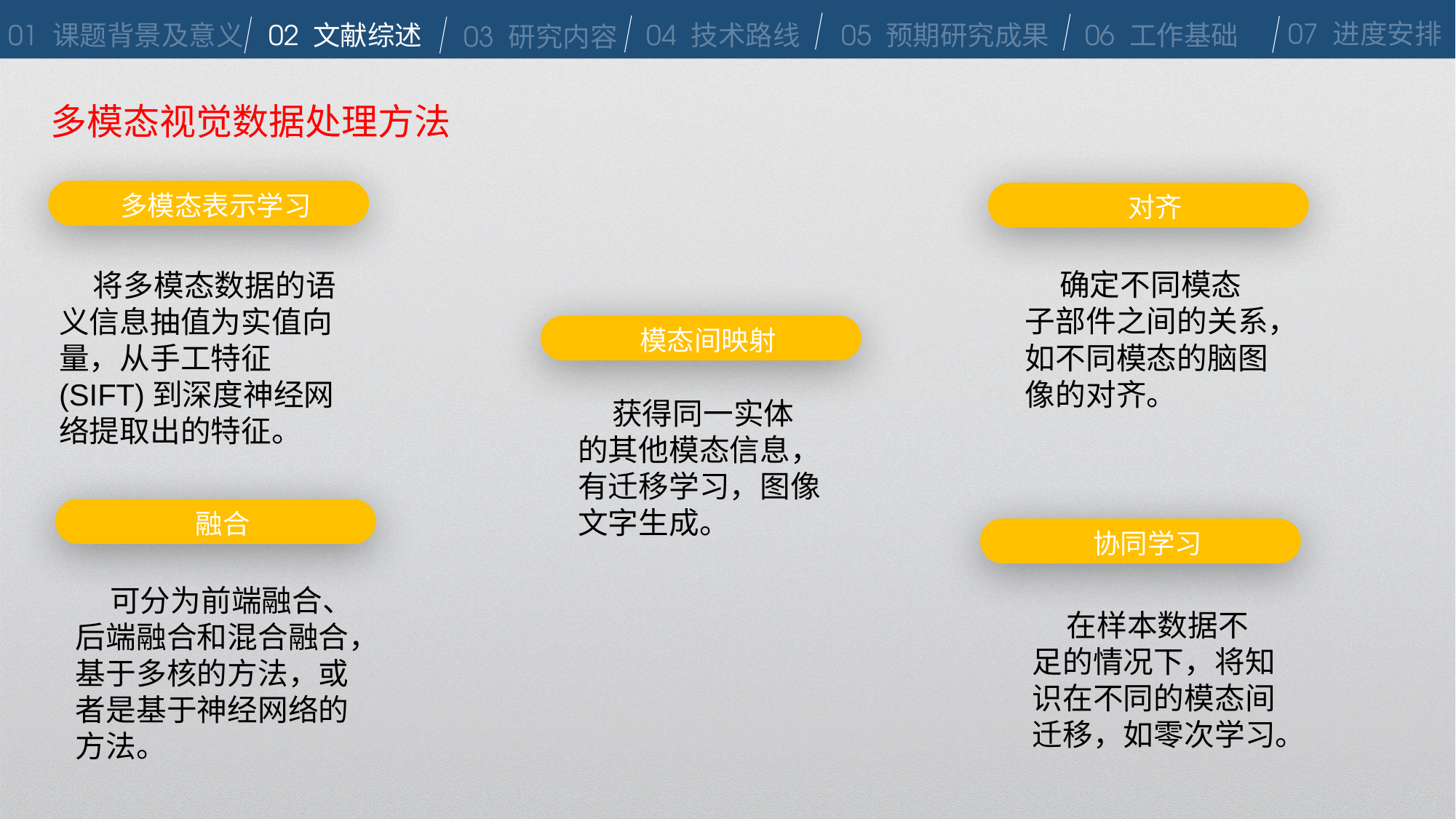

07 进度安排
05 预期研究成果
06 工作基础
02 文献综述
04 技术路线
01 课题背景及意义
03 研究内容
多模态视觉数据处理方法

多模态表示学习

对齐
    将多模态数据的语义信息抽值为实值向量，从手工特征(SIFT)到深度神经网络提取出的特征。
    确定不同模态子部件之间的关系，如不同模态的脑图像的对齐。

模态间映射
    获得同一实体的其他模态信息，有迁移学习，图像文字生成。

融合

协同学习
    可分为前端融合、后端融合和混合融合，基于多核的方法，或者是基于神经网络的方法。
    在样本数据不足的情况下，将知识在不同的模态间迁移，如零次学习。